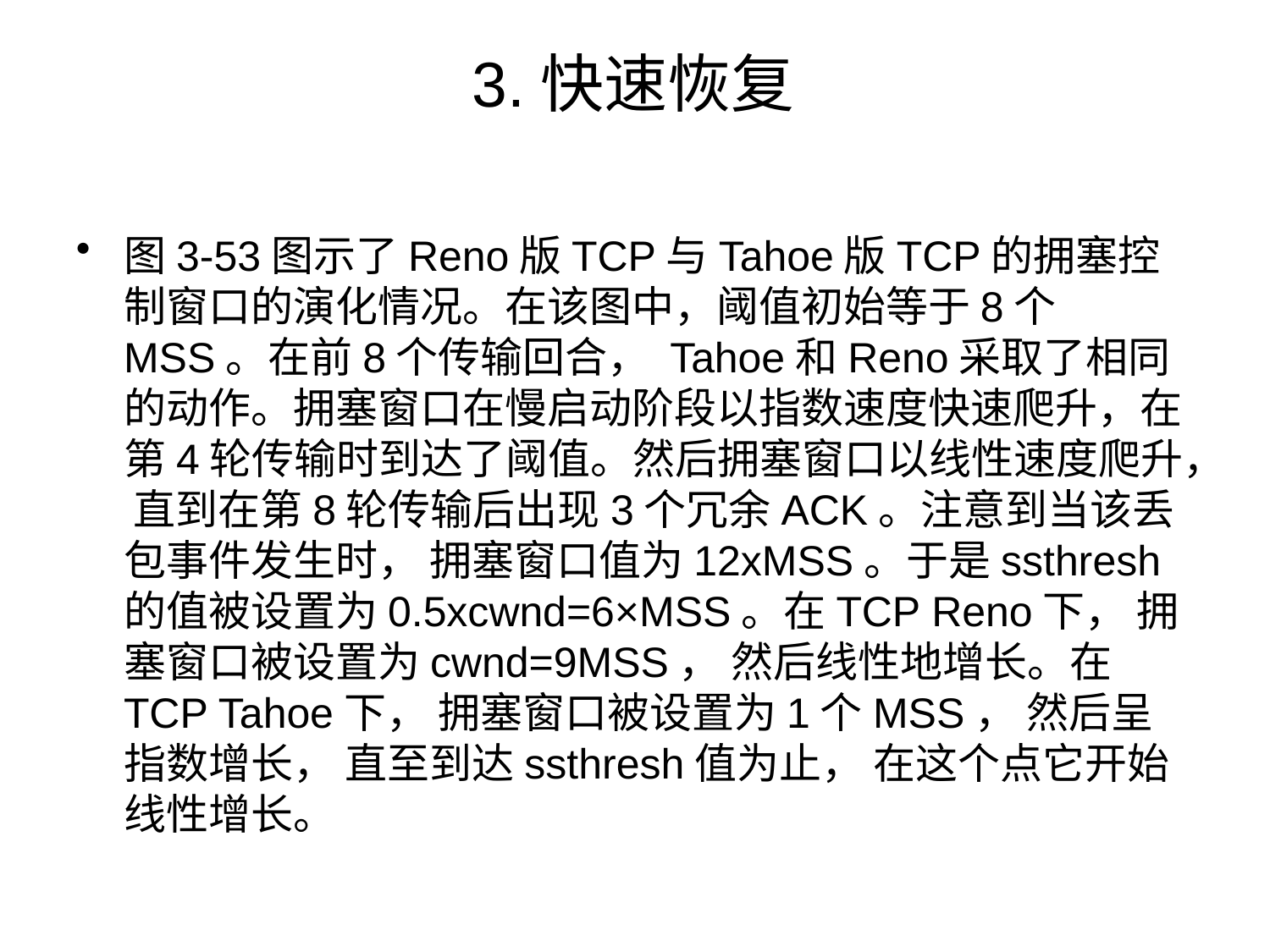

# 3.快速恢复
图3-53图示了Reno版TCP与Tahoe版TCP的拥塞控制窗口的演化情况。在该图中，阈值初始等于8个MSS。在前8个传输回合， Tahoe和Reno采取了相同的动作。拥塞窗口在慢启动阶段以指数速度快速爬升，在第4轮传输时到达了阈值。然后拥塞窗口以线性速度爬升， 直到在第8轮传输后出现3个冗余ACK。注意到当该丢包事件发生时， 拥塞窗口值为12xMSS。于是ssthresh的值被设置为0.5xcwnd=6×MSS。在TCP Reno下， 拥塞窗口被设置为cwnd=9MSS， 然后线性地增长。在TCP Tahoe下， 拥塞窗口被设置为1个MSS， 然后呈指数增长， 直至到达ssthresh值为止， 在这个点它开始线性增长。